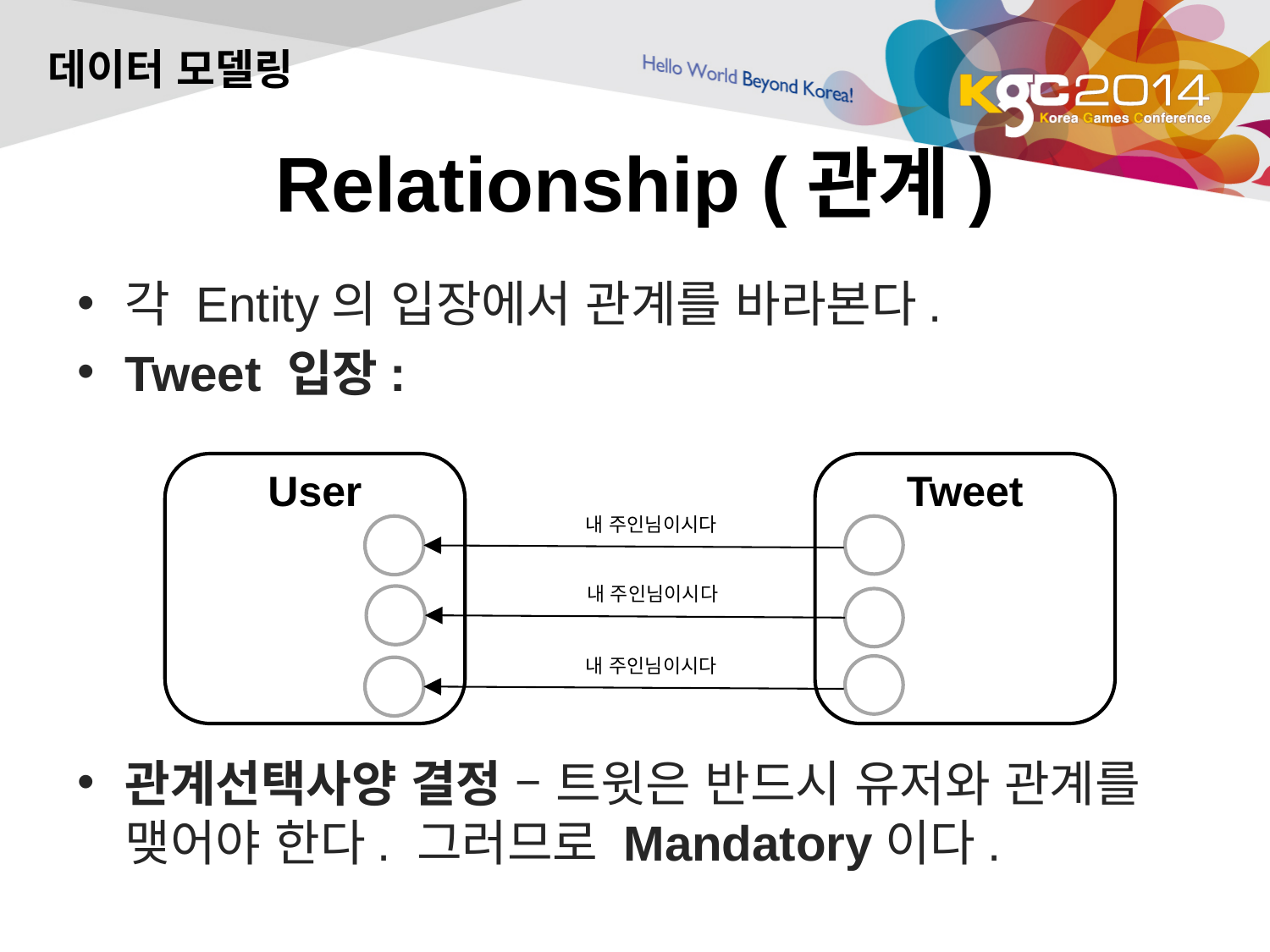

데이터 모델링
# Relationship (관계)
각 Entity의 입장에서 관계를 바라본다.
Tweet 입장:

User
Tweet
내 주인님이시다

내 주인님이시다

내 주인님이시다

관계선택사양 결정 – 트윗은 반드시 유저와 관계를 맺어야 한다. 그러므로 Mandatory이다.